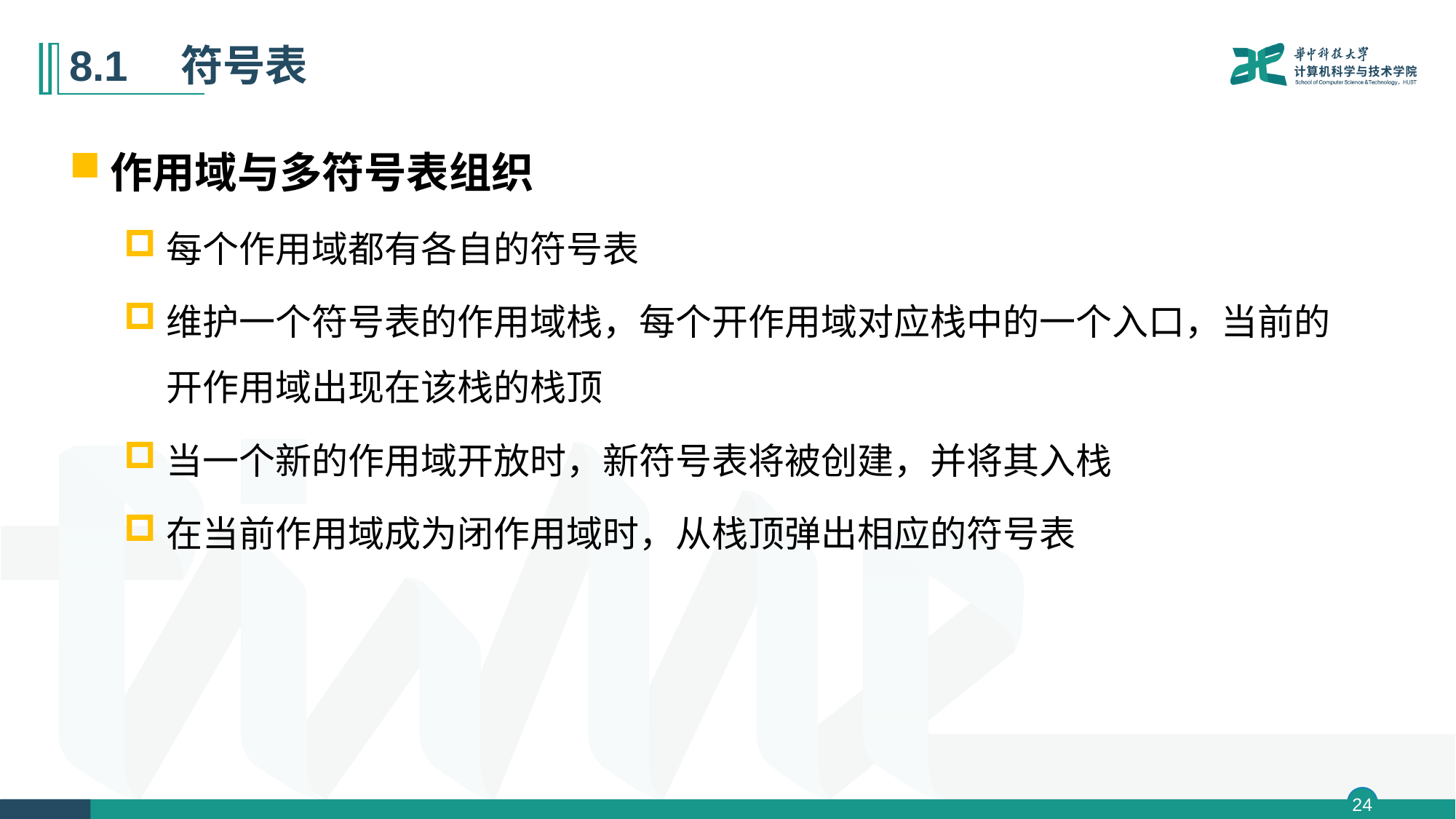

# 8.1　符号表
作用域与多符号表组织
每个作用域都有各自的符号表
维护一个符号表的作用域栈，每个开作用域对应栈中的一个入口，当前的开作用域出现在该栈的栈顶
当一个新的作用域开放时，新符号表将被创建，并将其入栈
在当前作用域成为闭作用域时，从栈顶弹出相应的符号表